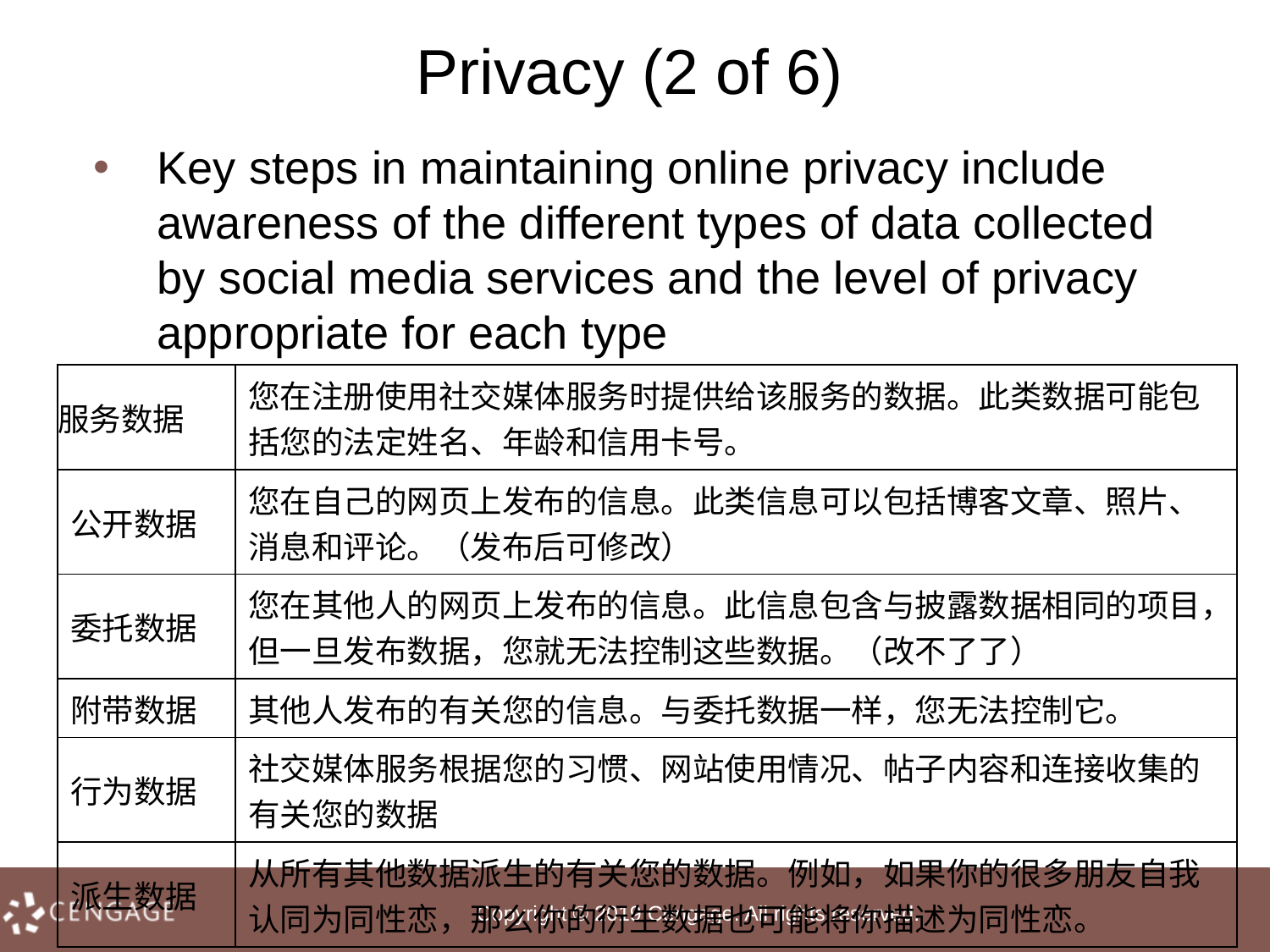

# Privacy (2 of 6)
Key steps in maintaining online privacy include awareness of the different types of data collected by social media services and the level of privacy appropriate for each type
| 服务数据 | 您在注册使用社交媒体服务时提供给该服务的数据。此类数据可能包括您的法定姓名、年龄和信用卡号。 |
| --- | --- |
| 公开数据 | 您在自己的网页上发布的信息。此类信息可以包括博客文章、照片、消息和评论。（发布后可修改） |
| 委托数据 | 您在其他人的网页上发布的信息。此信息包含与披露数据相同的项目，但一旦发布数据，您就无法控制这些数据。（改不了了） |
| 附带数据 | 其他人发布的有关您的信息。与委托数据一样，您无法控制它。 |
| 行为数据 | 社交媒体服务根据您的习惯、网站使用情况、帖子内容和连接收集的有关您的数据 |
| 派生数据 | 从所有其他数据派生的有关您的数据。例如，如果你的很多朋友自我认同为同性恋，那么你的衍生数据也可能将你描述为同性恋。 |